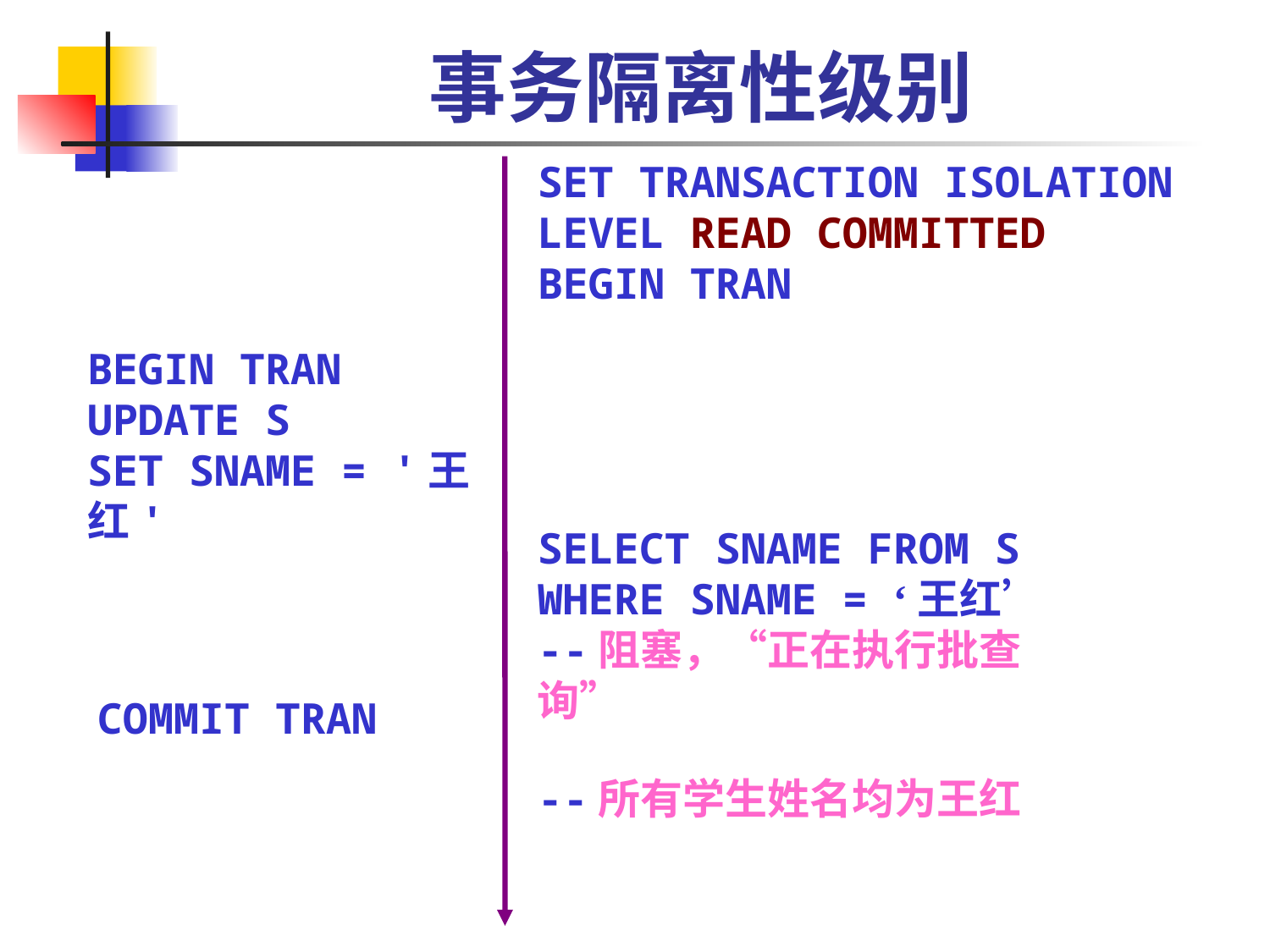

# 事务隔离性级别
SET TRANSACTION ISOLATION LEVEL READ COMMITTED
BEGIN TRAN

BEGIN TRAN
UPDATE S
SET SNAME = '王红'
SELECT SNAME FROM S
WHERE SNAME = ‘王红’
--阻塞，“正在执行批查询”
COMMIT TRAN
--所有学生姓名均为王红